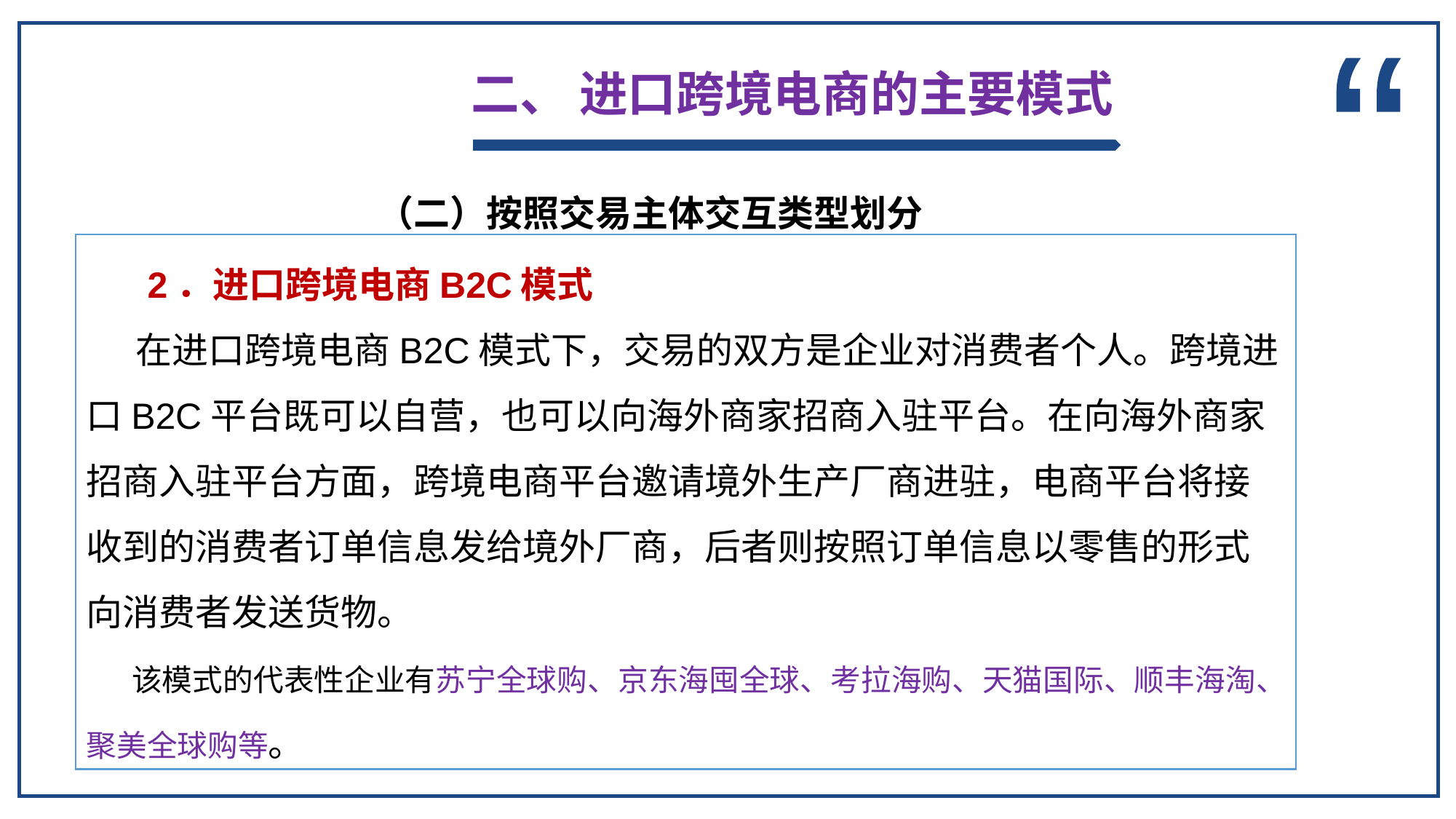

二、 进口跨境电商的主要模式

“
                               （二）按照交易主体交互类型划分

      2．进口跨境电商B2C模式
     在进口跨境电商B2C模式下，交易的双方是企业对消费者个人。跨境进口B2C平台既可以自营，也可以向海外商家招商入驻平台。在向海外商家招商入驻平台方面，跨境电商平台邀请境外生产厂商进驻，电商平台将接收到的消费者订单信息发给境外厂商，后者则按照订单信息以零售的形式向消费者发送货物。
     该模式的代表性企业有苏宁全球购、京东海囤全球、考拉海购、天猫国际、顺丰海淘、聚美全球购等。